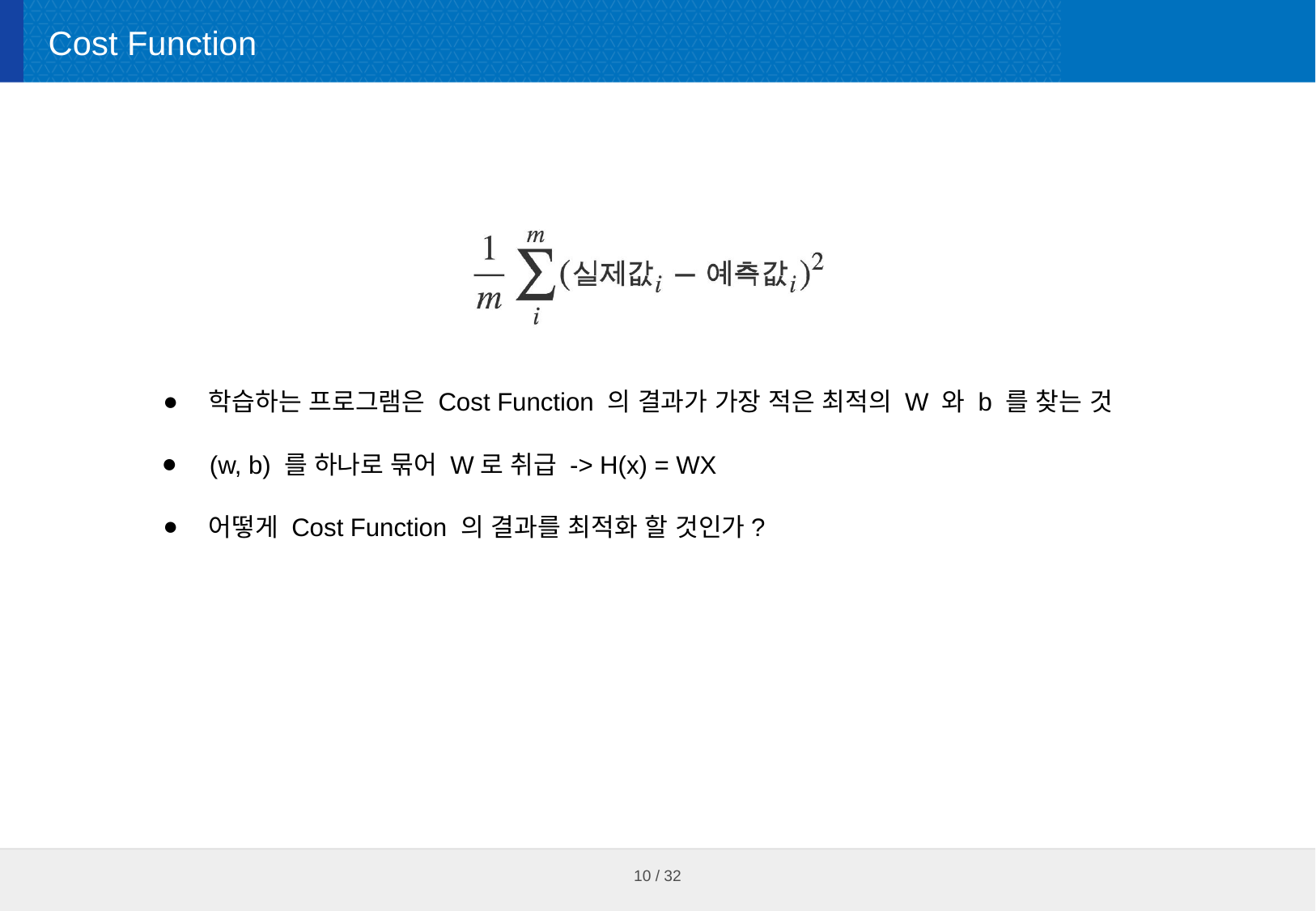

# Cost Function

학습하는 프로그램은 Cost Function 의 결과가 가장 적은 최적의 W 와 b 를 찾는 것

     (w, b) 를 하나로 묶어 W로 취급 -> H(x) = WX

어떻게 Cost Function 의 결과를 최적화 할 것인가?